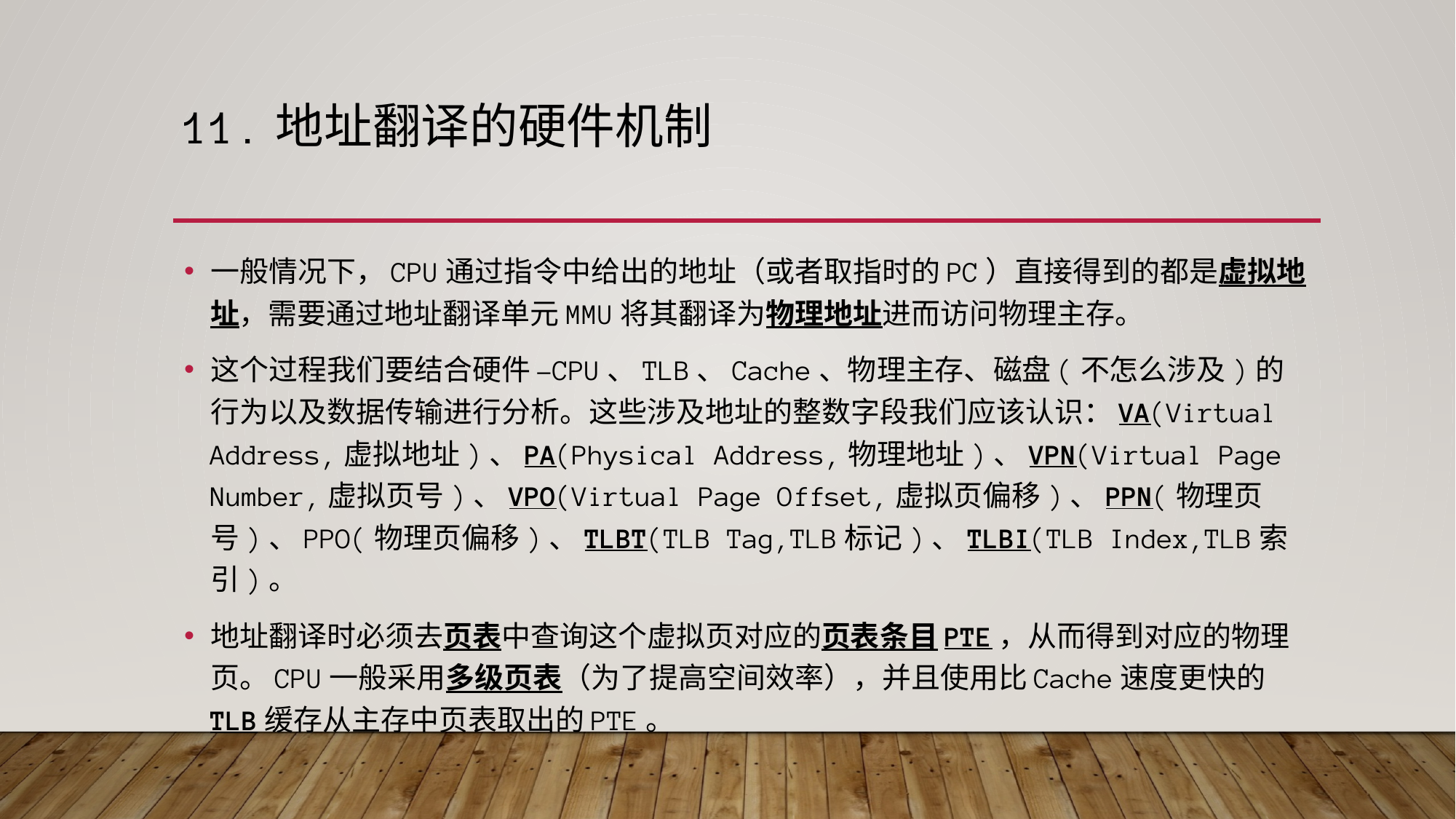

# 11.地址翻译的硬件机制
一般情况下，CPU通过指令中给出的地址（或者取指时的PC）直接得到的都是虚拟地址，需要通过地址翻译单元MMU将其翻译为物理地址进而访问物理主存。
这个过程我们要结合硬件-CPU、TLB、Cache、物理主存、磁盘(不怎么涉及)的行为以及数据传输进行分析。这些涉及地址的整数字段我们应该认识：VA(Virtual Address,虚拟地址)、PA(Physical Address,物理地址)、VPN(Virtual Page Number,虚拟页号)、VPO(Virtual Page Offset,虚拟页偏移)、PPN(物理页号)、PPO(物理页偏移)、TLBT(TLB Tag,TLB标记)、TLBI(TLB Index,TLB索引)。
地址翻译时必须去页表中查询这个虚拟页对应的页表条目PTE，从而得到对应的物理页。CPU一般采用多级页表（为了提高空间效率），并且使用比Cache速度更快的TLB缓存从主存中页表取出的PTE。